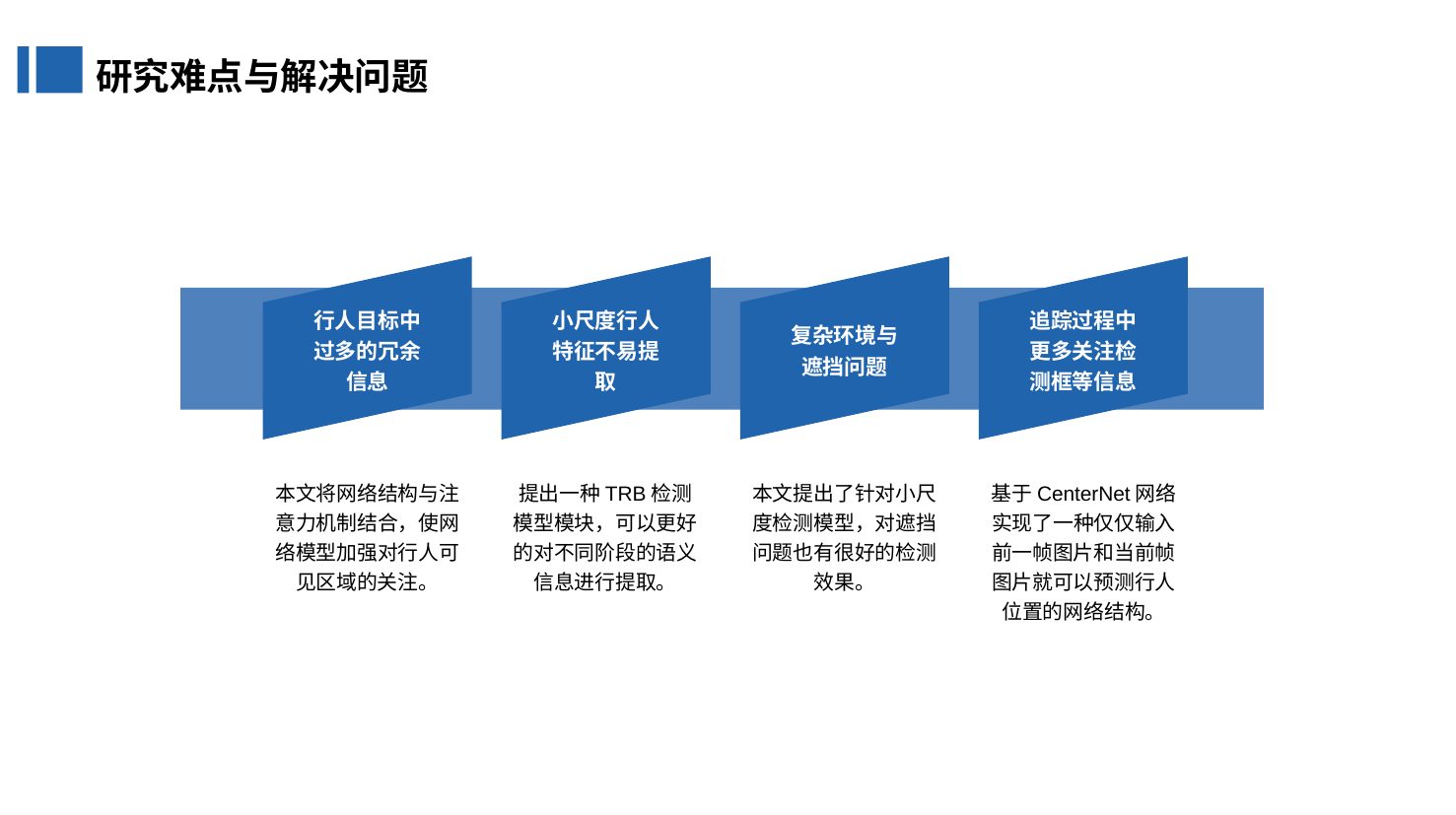

研究难点与解决问题

行人目标中过多的冗余信息
小尺度行人特征不易提取
复杂环境与遮挡问题
追踪过程中更多关注检测框等信息

本文将网络结构与注意力机制结合，使网络模型加强对行人可见区域的关注。
提出一种TRB检测模型模块，可以更好的对不同阶段的语义信息进行提取。
本文提出了针对小尺度检测模型，对遮挡问题也有很好的检测效果。
基于CenterNet网络实现了一种仅仅输入前一帧图片和当前帧图片就可以预测行人位置的网络结构。